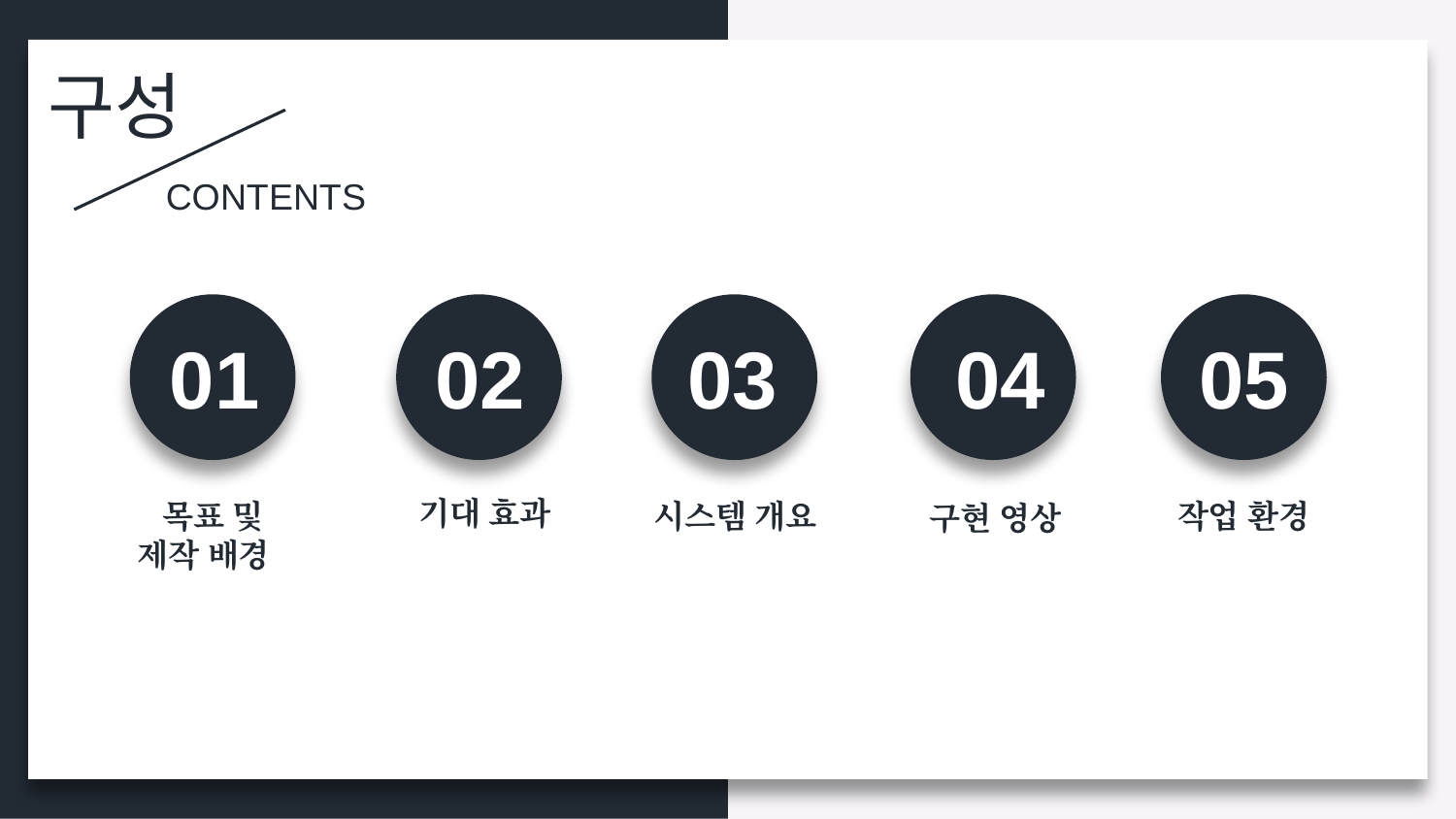

구성
CONTENTS

01
02
03
04
05
 기대 효과
작업 환경
목표 및
제작 배경
시스템 개요
구현 영상